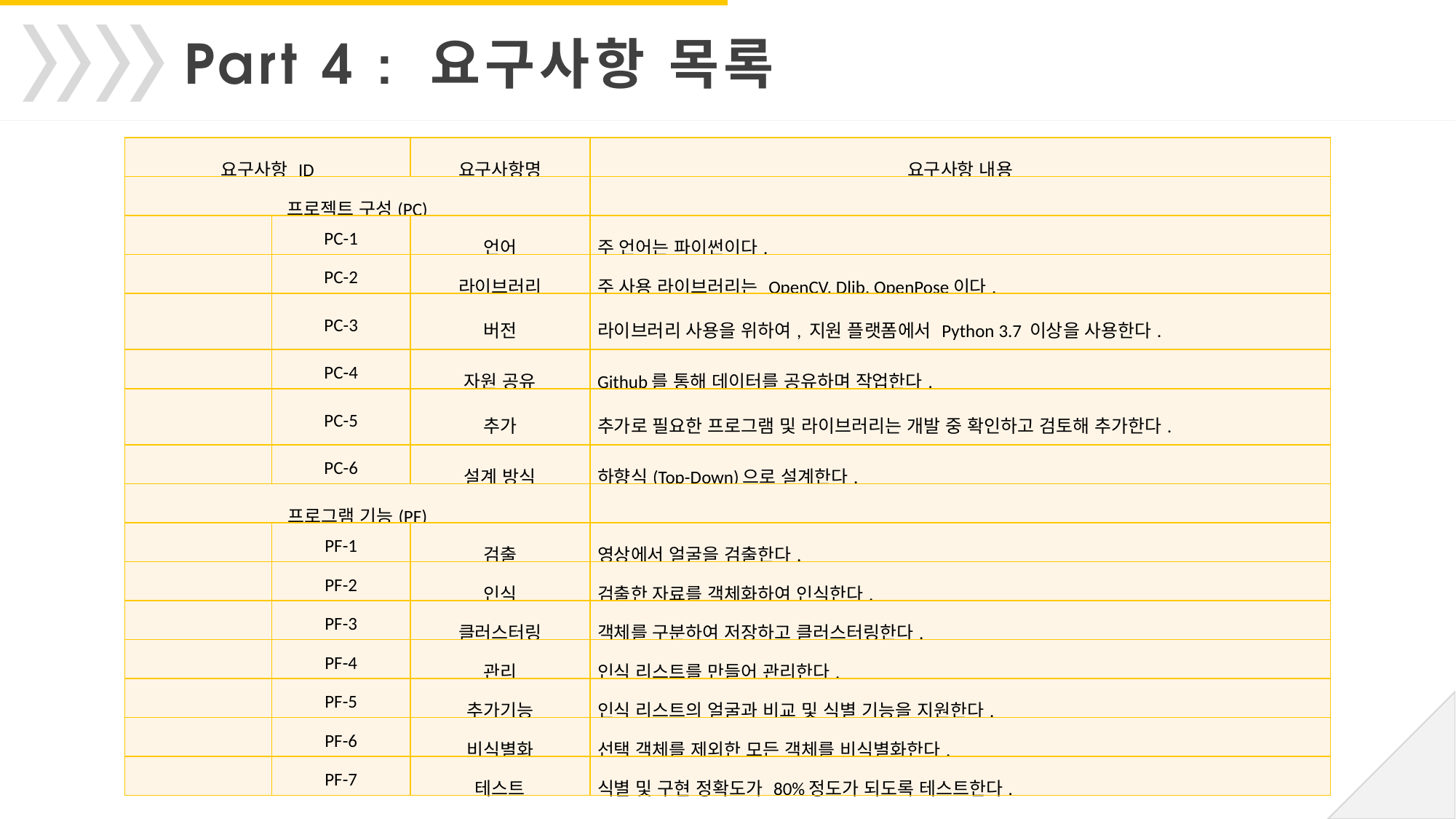

Part 4 : 요구사항 목록

| 요구사항 ID |  | 요구사항명 | 요구사항 내용 |
| --- | --- | --- | --- |
| 프로젝트 구성(PC) |  |  |  |
|  | PC-1 | 언어 | 주 언어는 파이썬이다. |
|  | PC-2 | 라이브러리 | 주 사용 라이브러리는 OpenCV, Dlib, OpenPose이다. |
|  | PC-3 | 버전 | 라이브러리 사용을 위하여, 지원 플랫폼에서 Python 3.7 이상을 사용한다. |
|  | PC-4 | 자원 공유 | Github를 통해 데이터를 공유하며 작업한다. |
|  | PC-5 | 추가 | 추가로 필요한 프로그램 및 라이브러리는 개발 중 확인하고 검토해 추가한다. |
|  | PC-6 | 설계 방식 | 하향식(Top-Down)으로 설계한다. |
| 프로그램 기능(PF) |  |  |  |
|  | PF-1 | 검출 | 영상에서 얼굴을 검출한다. |
|  | PF-2 | 인식 | 검출한 자료를 객체화하여 인식한다. |
|  | PF-3 | 클러스터링 | 객체를 구분하여 저장하고 클러스터링한다. |
|  | PF-4 | 관리 | 인식 리스트를 만들어 관리한다. |
|  | PF-5 | 추가기능 | 인식 리스트의 얼굴과 비교 및 식별 기능을 지원한다. |
|  | PF-6 | 비식별화 | 선택 객체를 제외한 모든 객체를 비식별화한다. |
|  | PF-7 | 테스트 | 식별 및 구현 정확도가 80%정도가 되도록 테스트한다. |